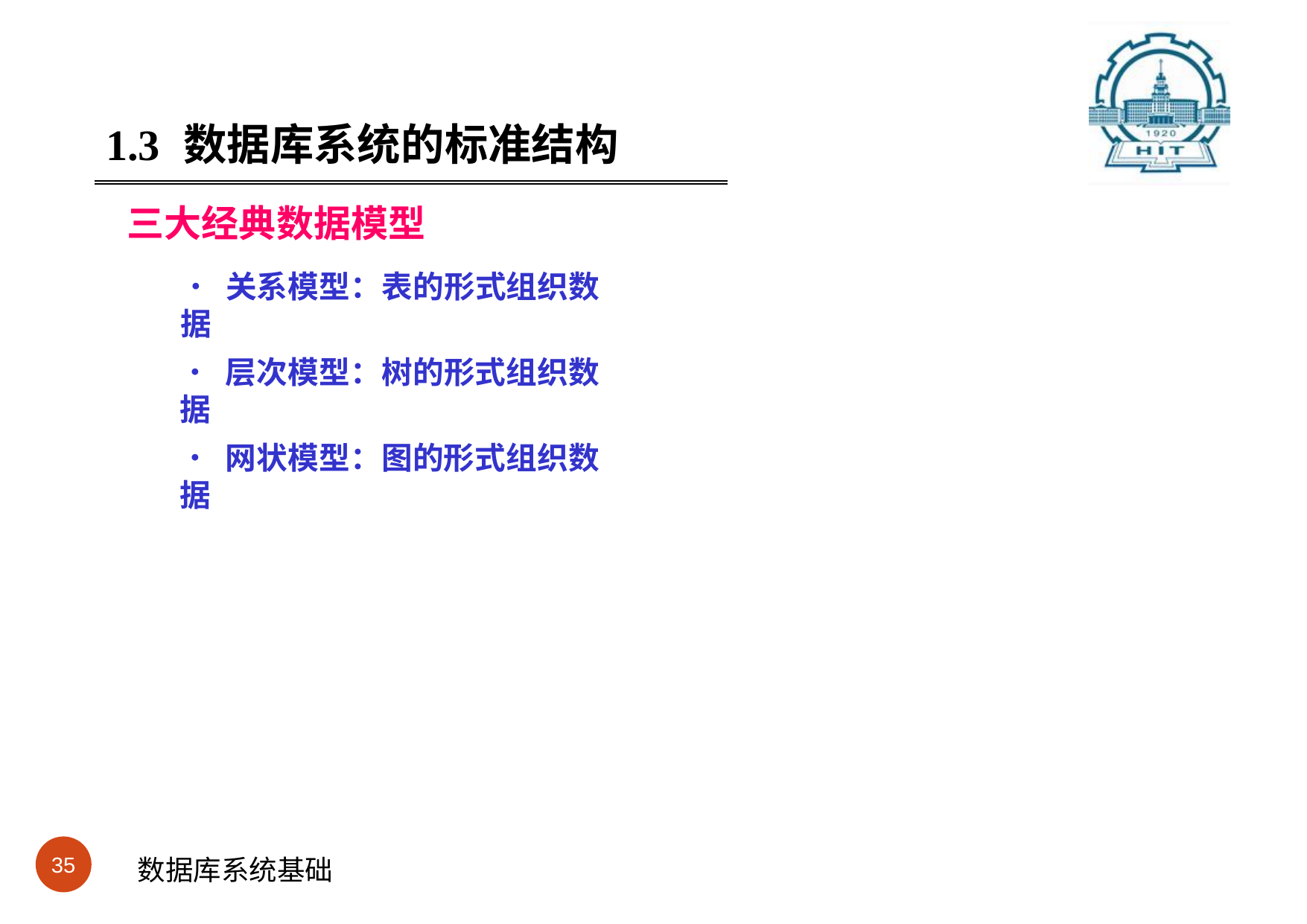

#
1.3	数据库系统的标准结构
三大经典数据模型
• 关系模型：表的形式组织数据
• 层次模型：树的形式组织数据
• 网状模型：图的形式组织数据